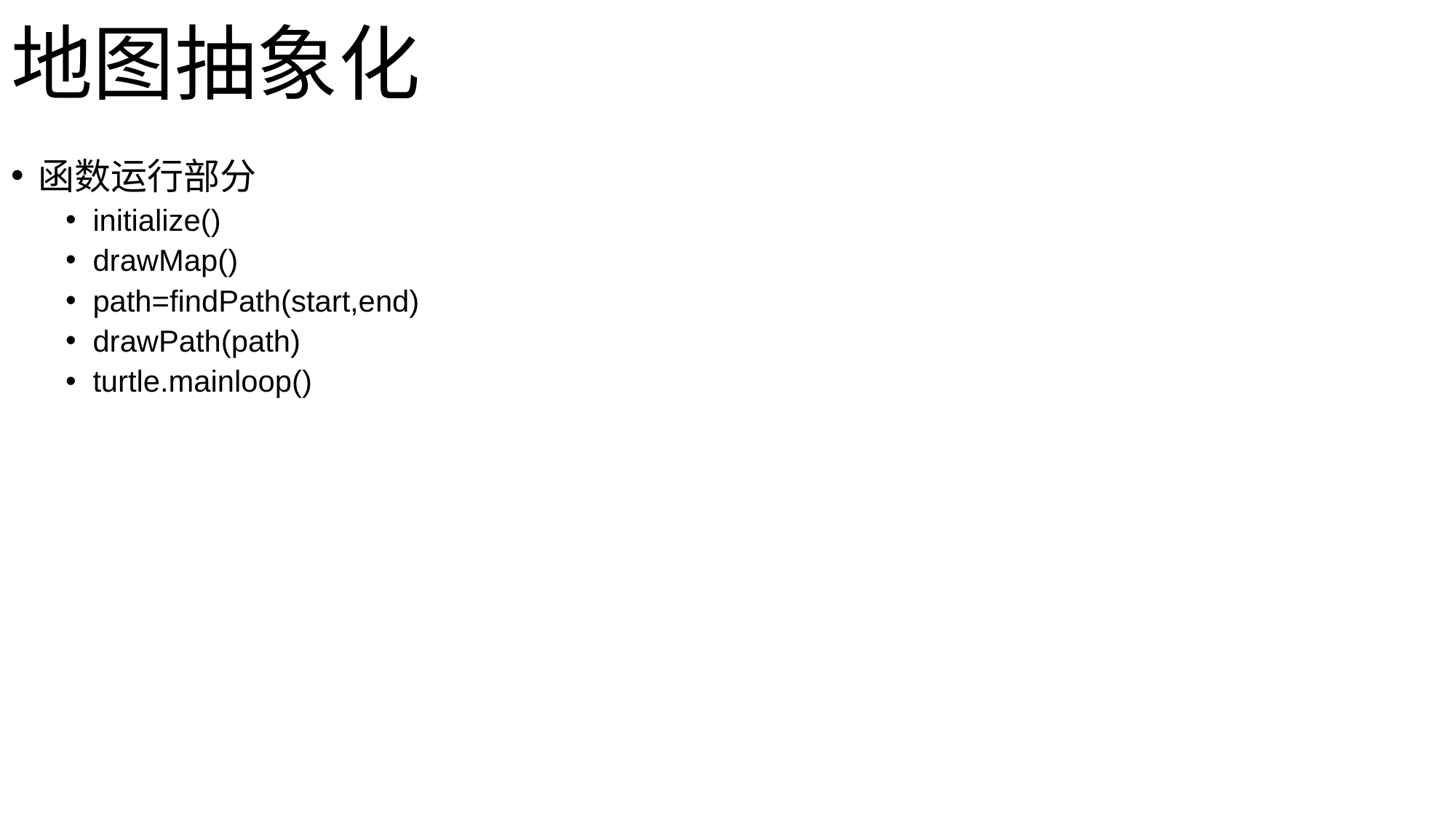

# 地图抽象化
函数运行部分
initialize()
drawMap()
path=findPath(start,end)
drawPath(path)
turtle.mainloop()